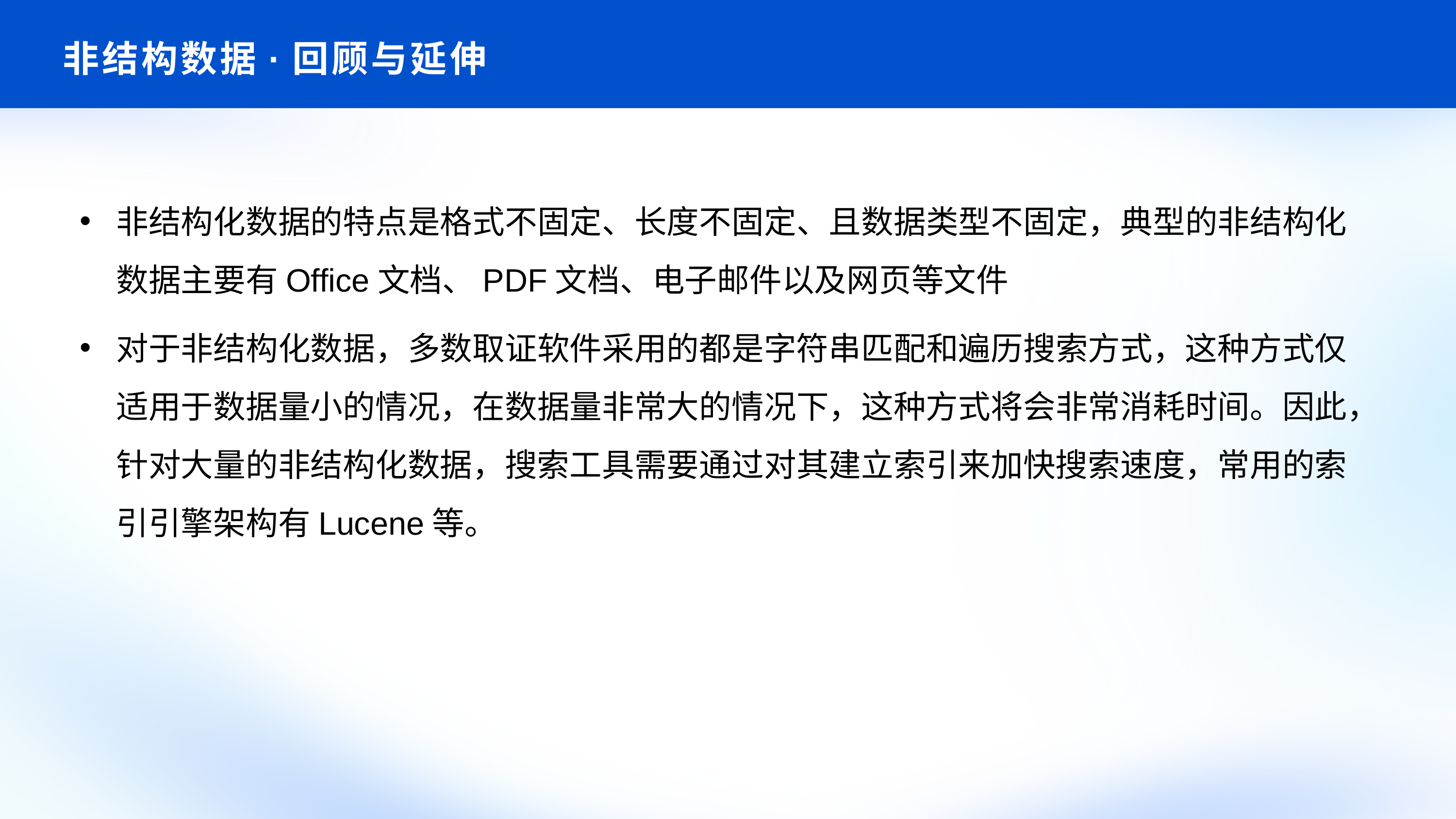

# 非结构数据·回顾与延伸
非结构化数据的特点是格式不固定、长度不固定、且数据类型不固定，典型的非结构化数据主要有Office文档、PDF文档、电子邮件以及网页等文件
对于非结构化数据，多数取证软件采用的都是字符串匹配和遍历搜索方式，这种方式仅适用于数据量小的情况，在数据量非常大的情况下，这种方式将会非常消耗时间。因此，针对大量的非结构化数据，搜索工具需要通过对其建立索引来加快搜索速度，常用的索引引擎架构有Lucene等。